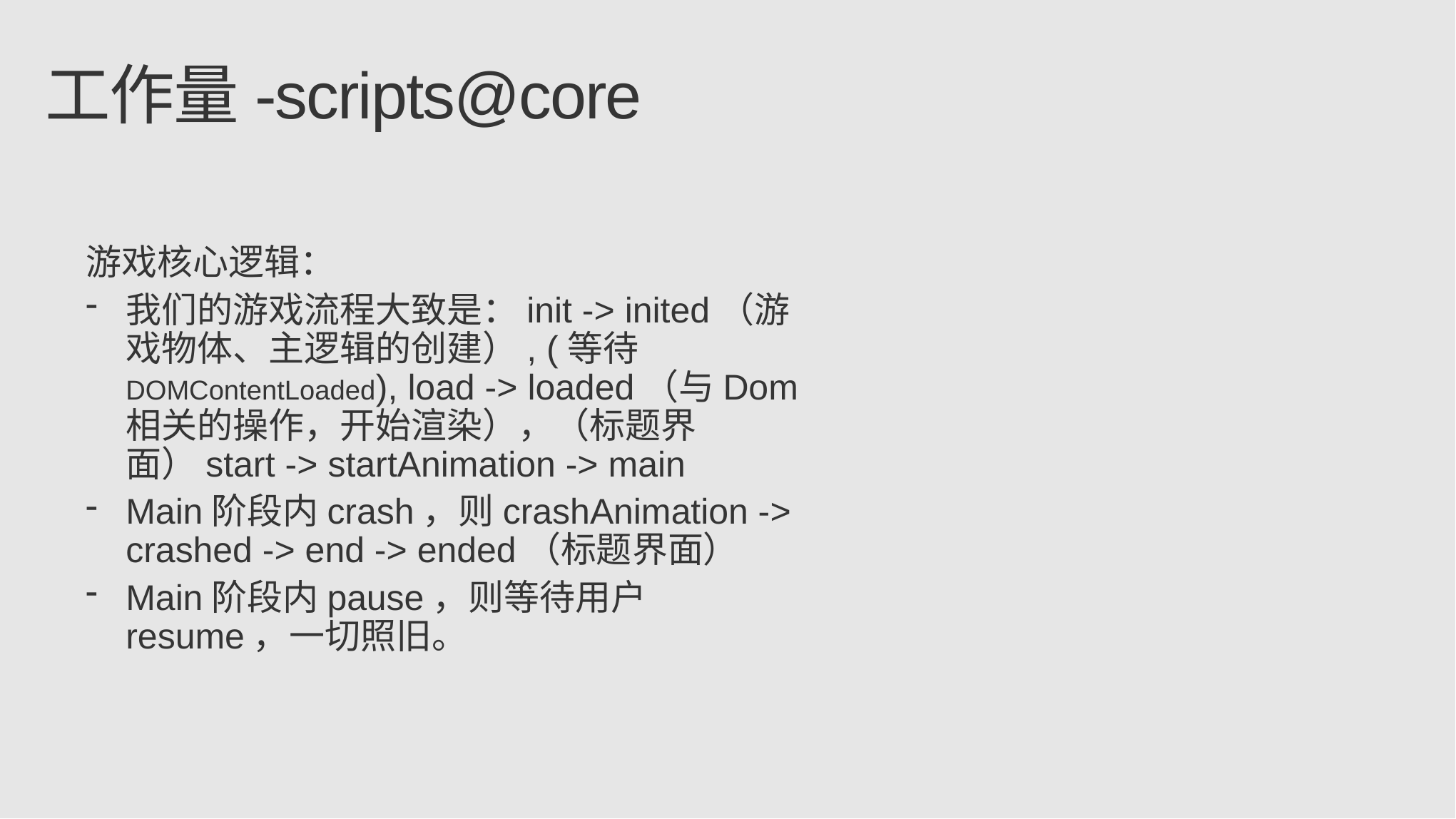

工作量-scripts@core
游戏核心逻辑：
我们的游戏流程大致是：init -> inited（游戏物体、主逻辑的创建）, (等待DOMContentLoaded), load -> loaded（与Dom相关的操作，开始渲染），（标题界面）start -> startAnimation -> main
Main阶段内crash，则crashAnimation -> crashed -> end -> ended（标题界面）
Main阶段内pause，则等待用户resume，一切照旧。